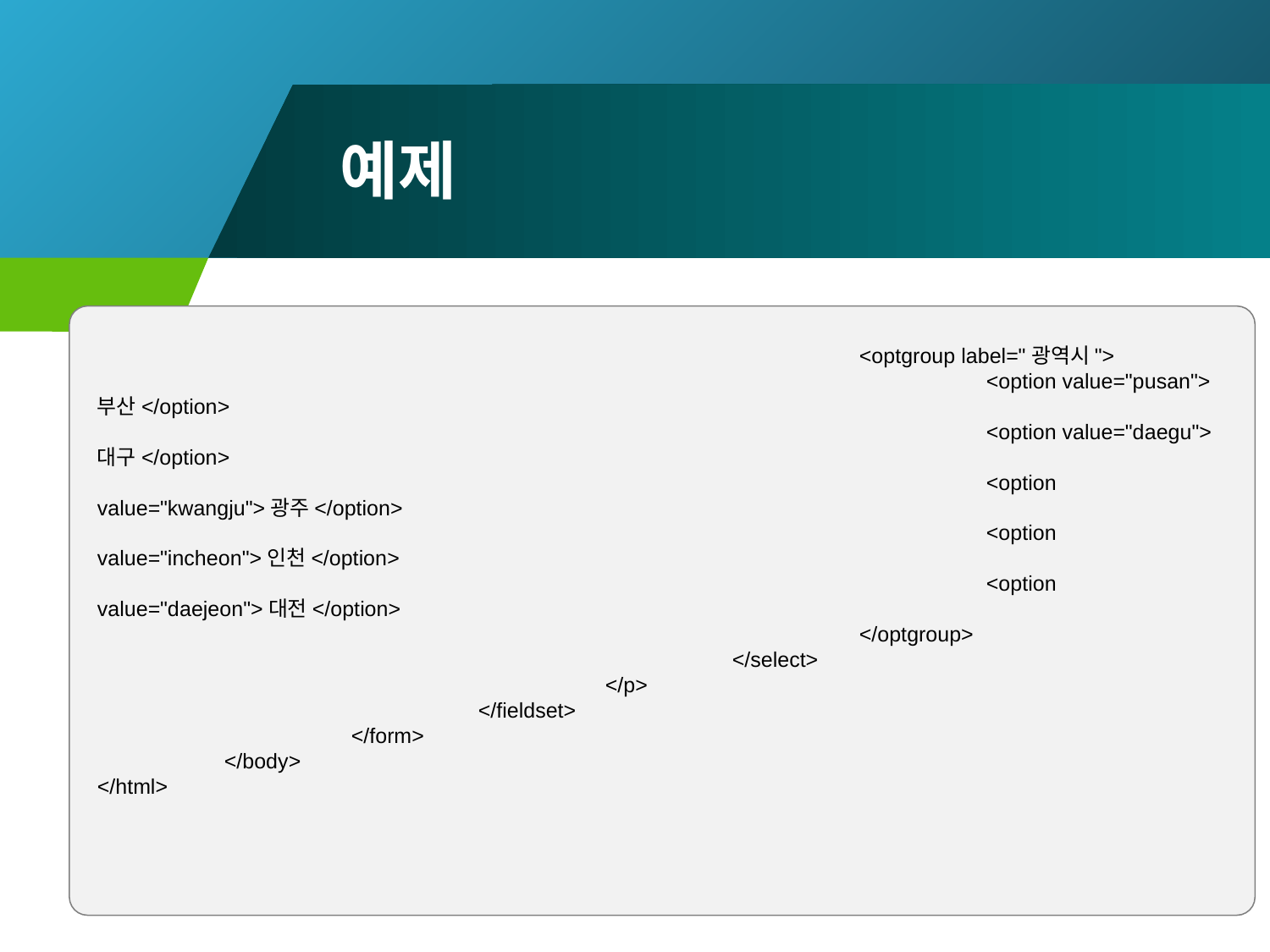

# 예제

						<optgroup label="광역시">
							<option value="pusan">부산</option>
							<option value="daegu">대구</option>
							<option value="kwangju">광주</option>
							<option value="incheon">인천</option>
							<option value="daejeon">대전</option>
						</optgroup>
					</select>
				</p>
			</fieldset>
		</form>
	</body>
</html>